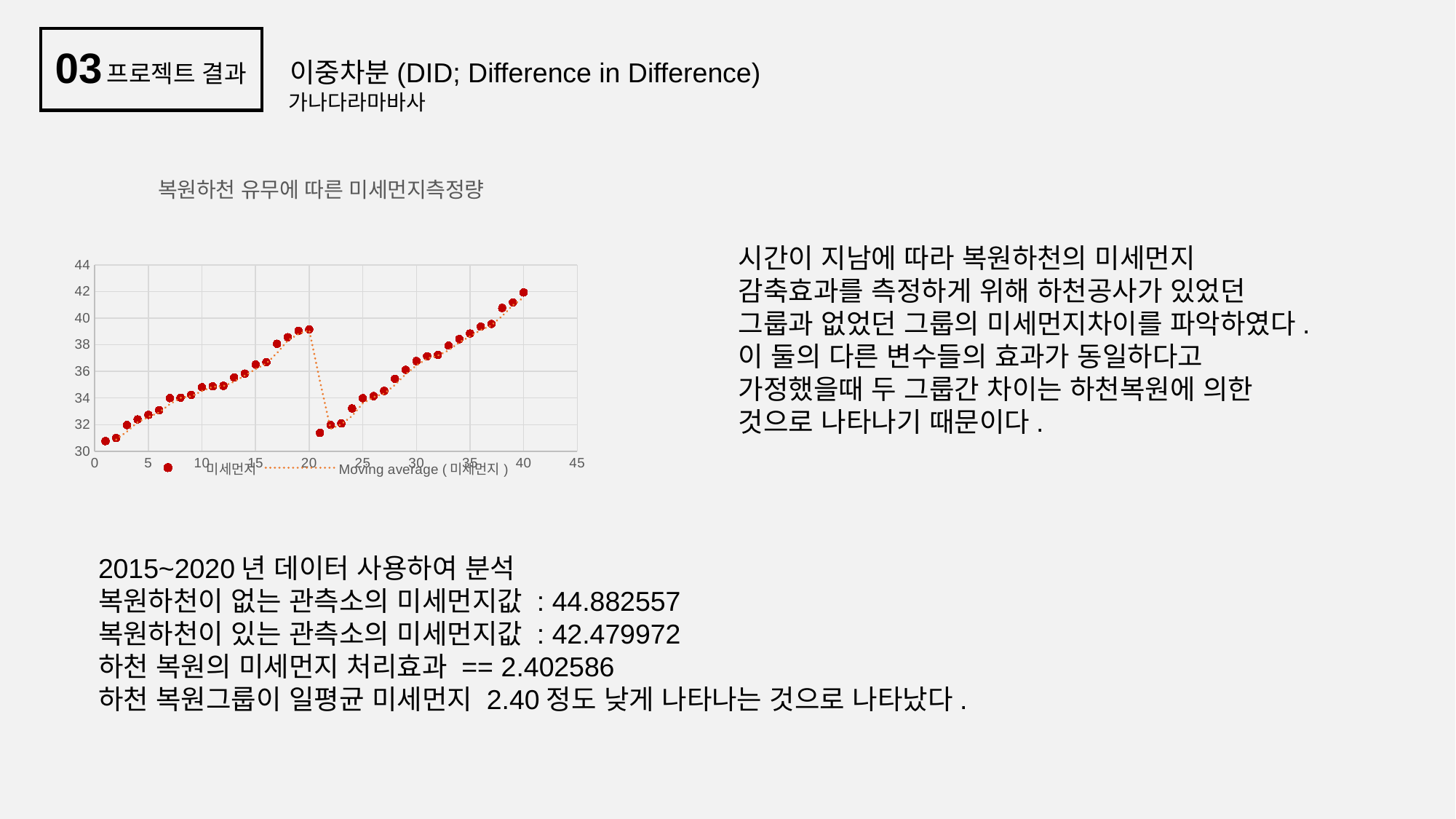

03
이중차분(DID; Difference in Difference)
프로젝트 결과
가나다라마바사

### Chart: 복원하천 유무에 따른 미세먼지측정량

| Category | 미세먼지 |
|---|---|
시간이 지남에 따라 복원하천의 미세먼지 감축효과를 측정하게 위해 하천공사가 있었던 그룹과 없었던 그룹의 미세먼지차이를 파악하였다. 이 둘의 다른 변수들의 효과가 동일하다고 가정했을때 두 그룹간 차이는 하천복원에 의한 것으로 나타나기 때문이다.
2015~2020년 데이터 사용하여 분석
복원하천이 없는 관측소의 미세먼지값 : 44.882557
복원하천이 있는 관측소의 미세먼지값 : 42.479972
하천 복원의 미세먼지 처리효과 == 2.402586
하천 복원그룹이 일평균 미세먼지 2.40정도 낮게 나타나는 것으로 나타났다.